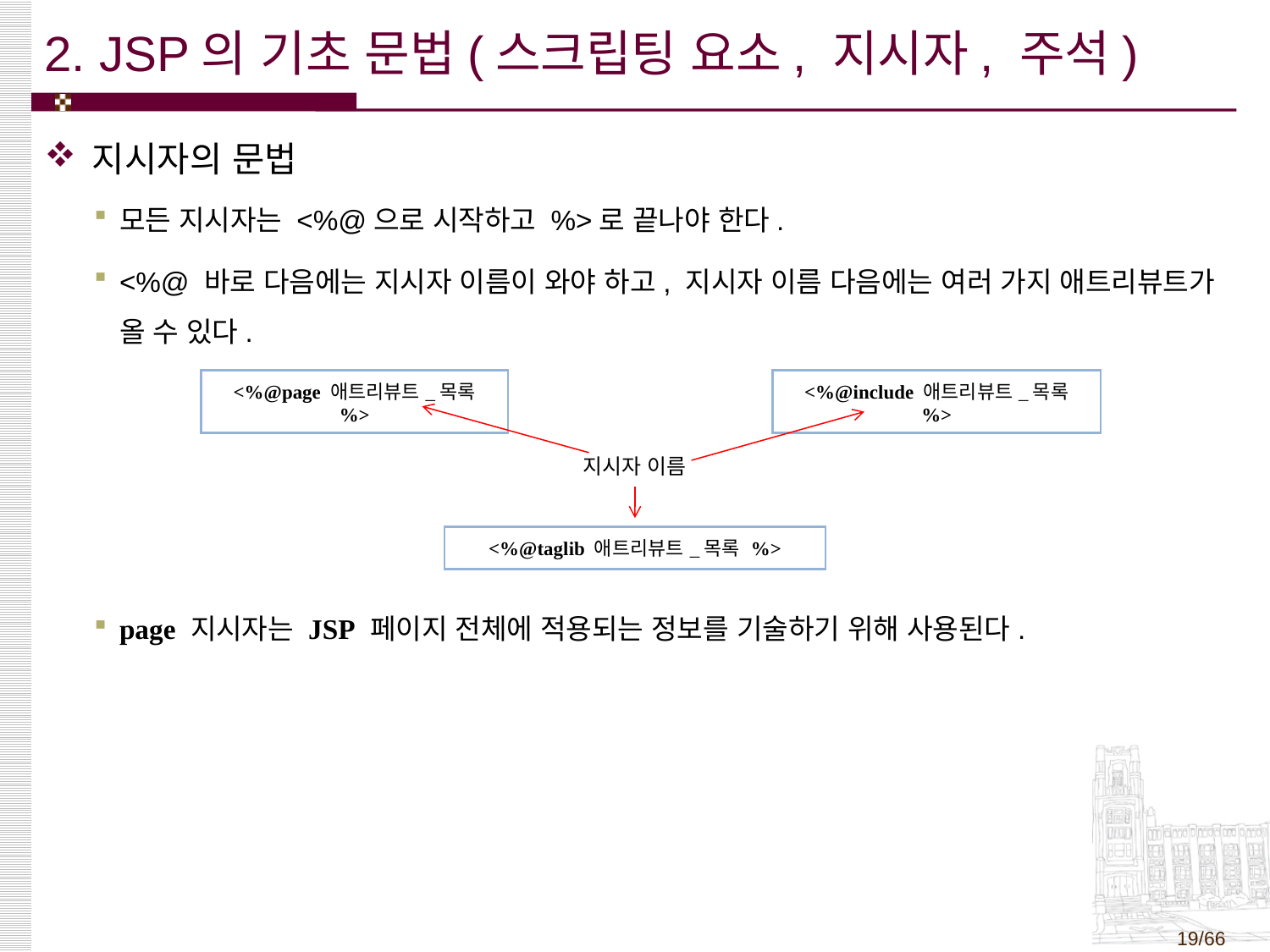

# 2. JSP의 기초 문법(스크립팅 요소, 지시자, 주석)
지시자의 문법
모든 지시자는 <%@으로 시작하고 %>로 끝나야 한다.
<%@ 바로 다음에는 지시자 이름이 와야 하고, 지시자 이름 다음에는 여러 가지 애트리뷰트가 올 수 있다.

page 지시자는 JSP 페이지 전체에 적용되는 정보를 기술하기 위해 사용된다.

| <%@page 애트리뷰트\_목록 %> |
| --- |
| <%@include 애트리뷰트\_목록 %> |
| --- |
지시자 이름
| <%@taglib 애트리뷰트\_목록 %> |
| --- |